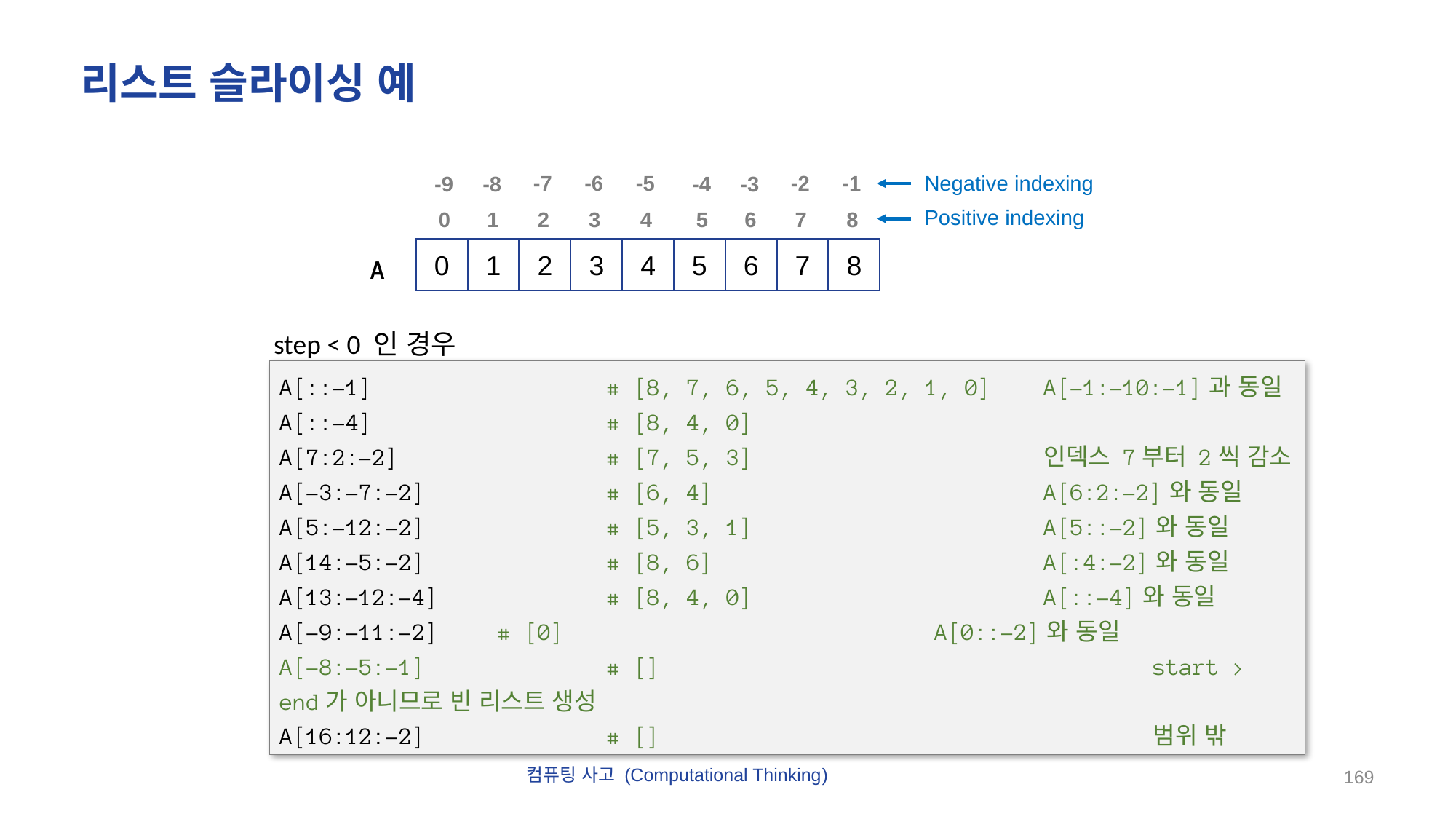

# 리스트 슬라이싱 예
-5
-6
-1
-7
-2
-8
-3
-9
-4
4
3
2
1
0
8
7
6
5
0
1
2
3
4
5
6
7
8
A
Negative indexing
Positive indexing
step < 0 인 경우
A[::-1]			# [8, 7, 6, 5, 4, 3, 2, 1, 0]	A[-1:-10:-1]과 동일
A[::-4]			# [8, 4, 0]
A[7:2:-2]		# [7, 5, 3]			인덱스 7부터 2씩 감소
A[-3:-7:-2] 		# [6, 4] 			A[6:2:-2]와 동일
A[5:-12:-2] 		# [5, 3, 1] 			A[5::-2]와 동일
A[14:-5:-2]		# [8, 6]		 		A[:4:-2]와 동일
A[13:-12:-4]		# [8, 4, 0]			A[::-4]와 동일
A[-9:-11:-2]    	# [0]				A[0::-2]와 동일
A[-8:-5:-1]		# []					start > end가 아니므로 빈 리스트 생성
A[16:12:-2]		# []					범위 밖